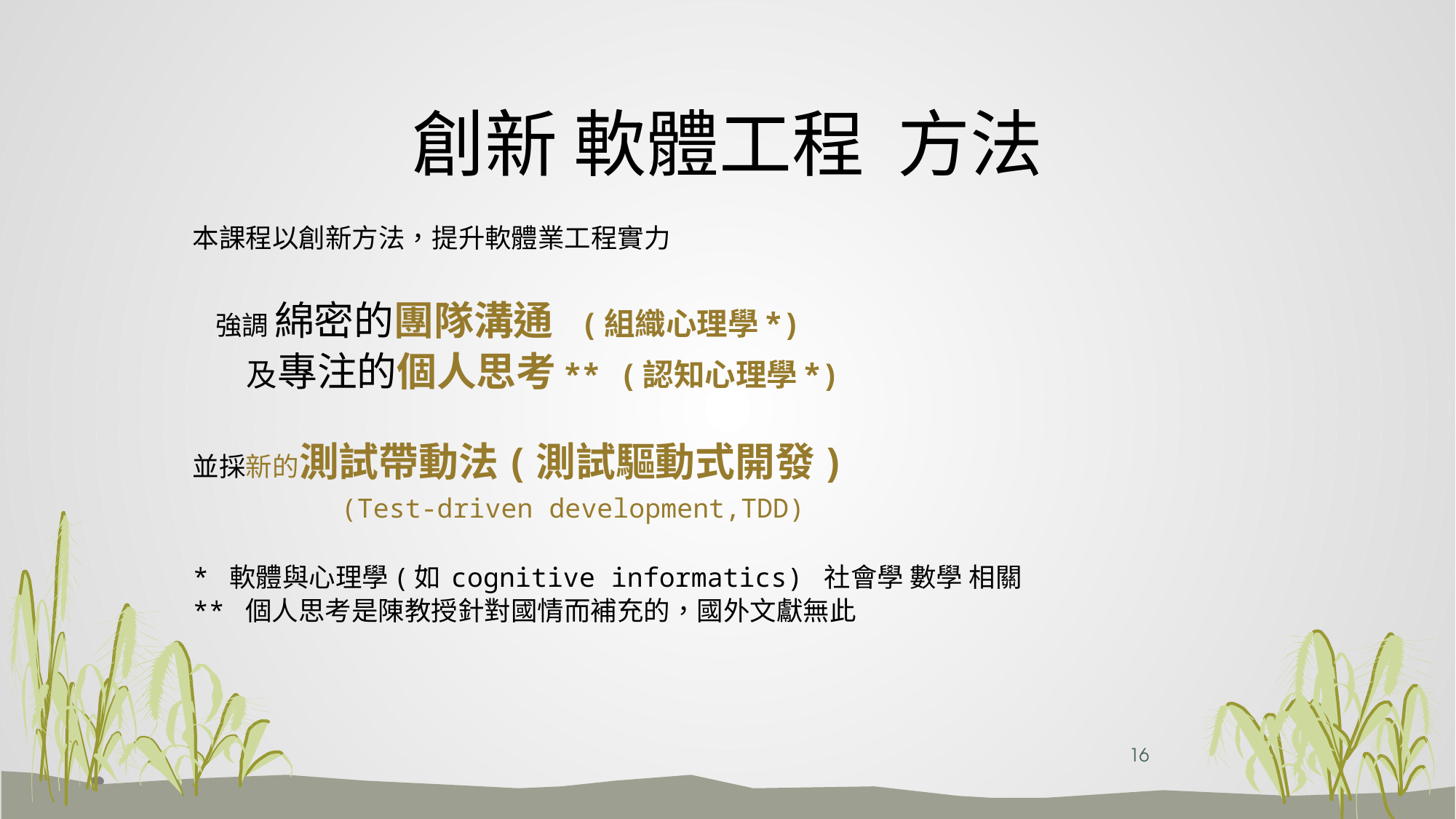

# 創新 軟體工程  方法
本課程以創新方法，提升軟體業工程實力

   強調 綿密的團隊溝通   (組織心理學*)
       及專注的個人思考** (認知心理學*)

並採新的測試帶動法(測試驅動式開發)
        (Test-driven development,TDD)

* 軟體與心理學(如 cognitive informatics) 社會學 數學 相關
** 個人思考是陳教授針對國情而補充的，國外文獻無此

16